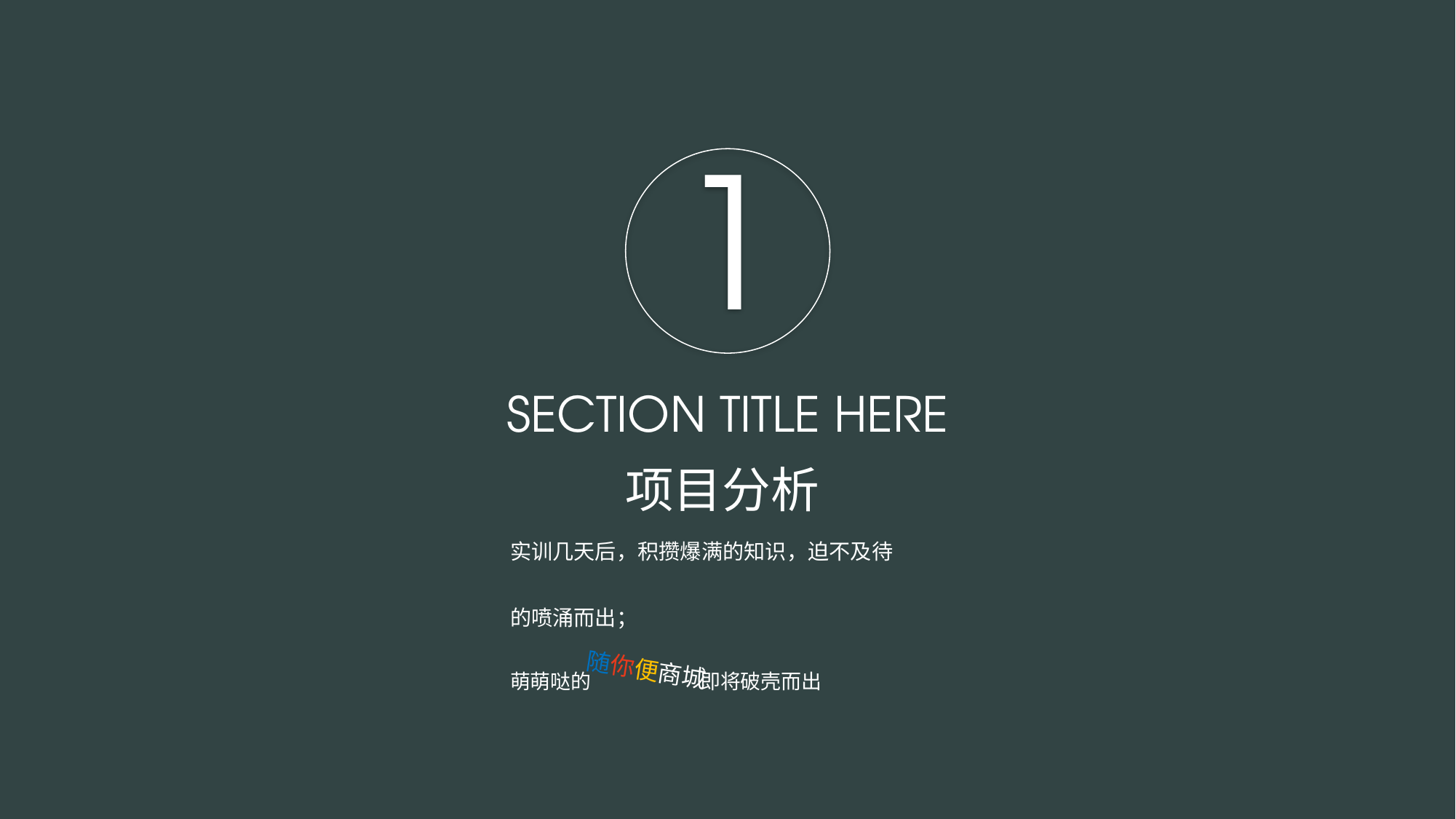

#
1
SECTION TITLE HERE
项目分析
实训几天后，积攒爆满的知识，迫不及待

的喷涌而出；

萌萌哒的                        即将破壳而出

随你便商城